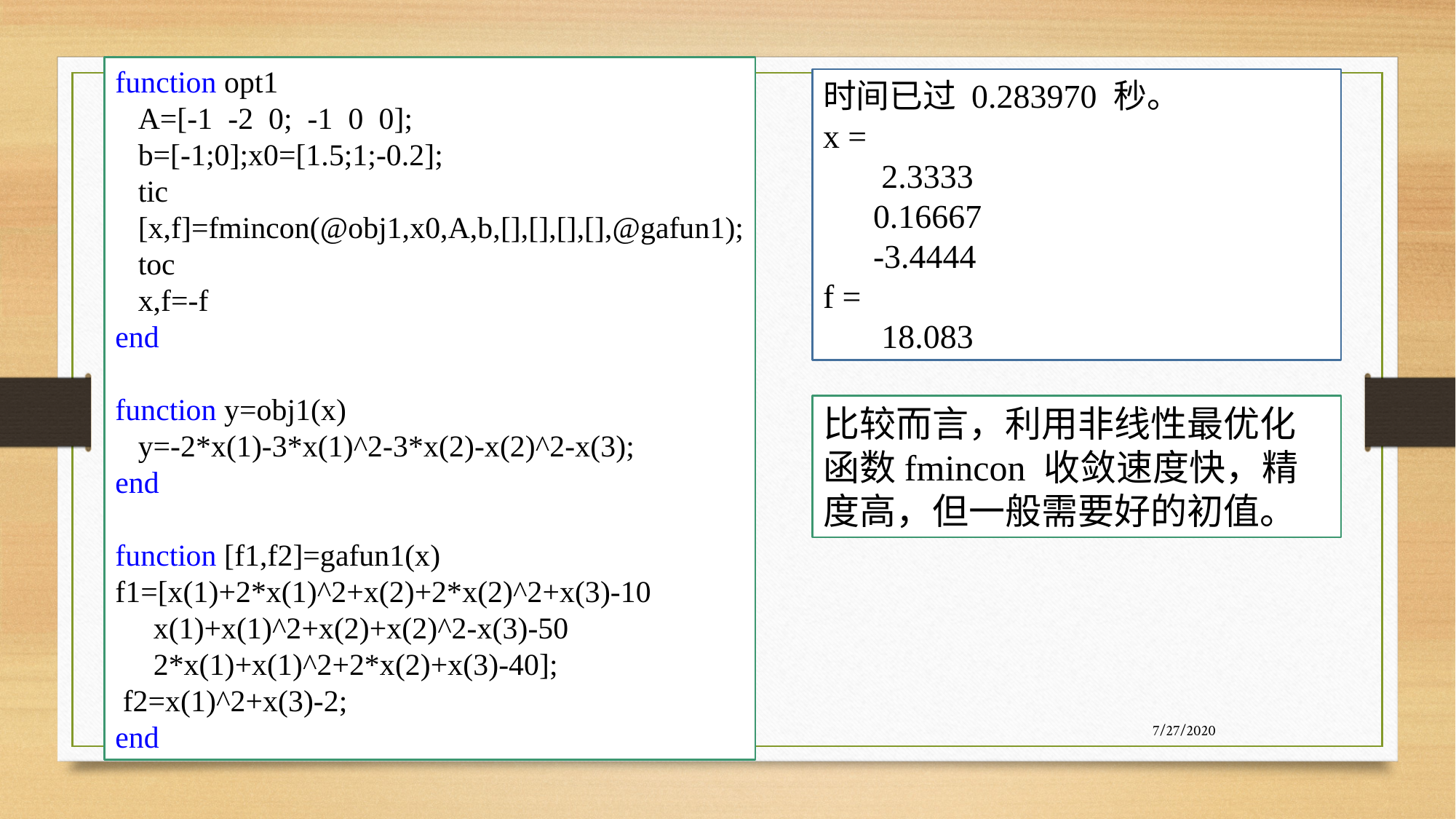

function opt1
   A=[-1  -2  0;  -1  0  0];
   b=[-1;0];x0=[1.5;1;-0.2];
   tic
   [x,f]=fmincon(@obj1,x0,A,b,[],[],[],[],@gafun1);
   toc
   x,f=-f
end

function y=obj1(x)
   y=-2*x(1)-3*x(1)^2-3*x(2)-x(2)^2-x(3);
end

function [f1,f2]=gafun1(x)
f1=[x(1)+2*x(1)^2+x(2)+2*x(2)^2+x(3)-10
     x(1)+x(1)^2+x(2)+x(2)^2-x(3)-50
     2*x(1)+x(1)^2+2*x(2)+x(3)-40];
 f2=x(1)^2+x(3)-2;
end
时间已过 0.283970 秒。
x =
       2.3333
      0.16667
      -3.4444
f =
       18.083
比较而言，利用非线性最优化函数fmincon 收敛速度快，精度高，但一般需要好的初值。

7/27/2020